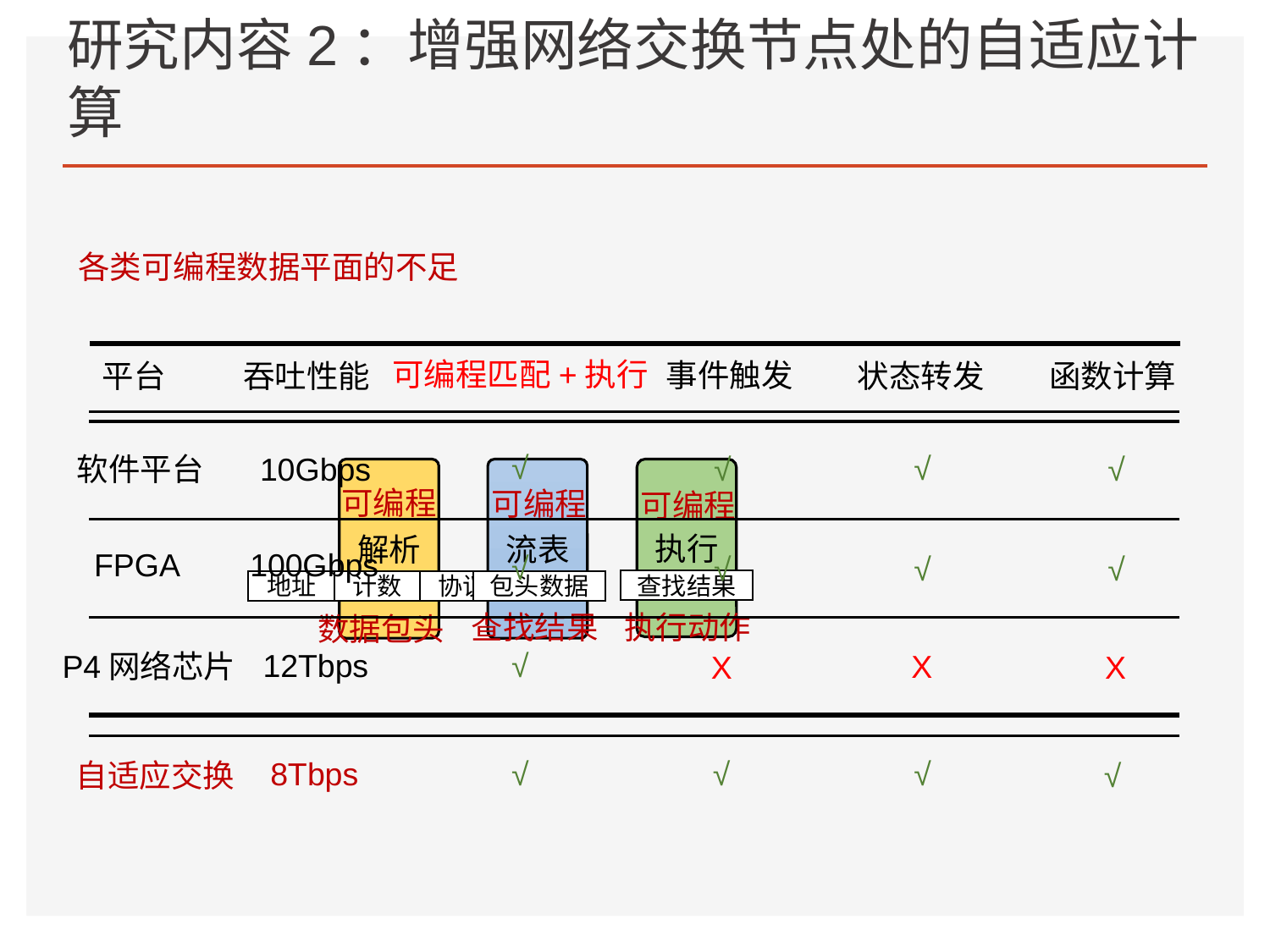

# 研究内容2：增强网络交换节点处的自适应计算
各类可编程数据平面的不足
可编程匹配+执行
事件触发
平台
吞吐性能
状态转发
函数计算
√
√
软件平台
10Gbps
√
√
解析

流表

执行
可编程
可编程
可编程
FPGA
100Gbps
√
√
√
√
查找结果
执行动作
地址
计数
协议
数据包头
包头数据
查找结果
12Tbps
√
X
P4网络芯片
X
X
8Tbps
√
√
√
自适应交换
√